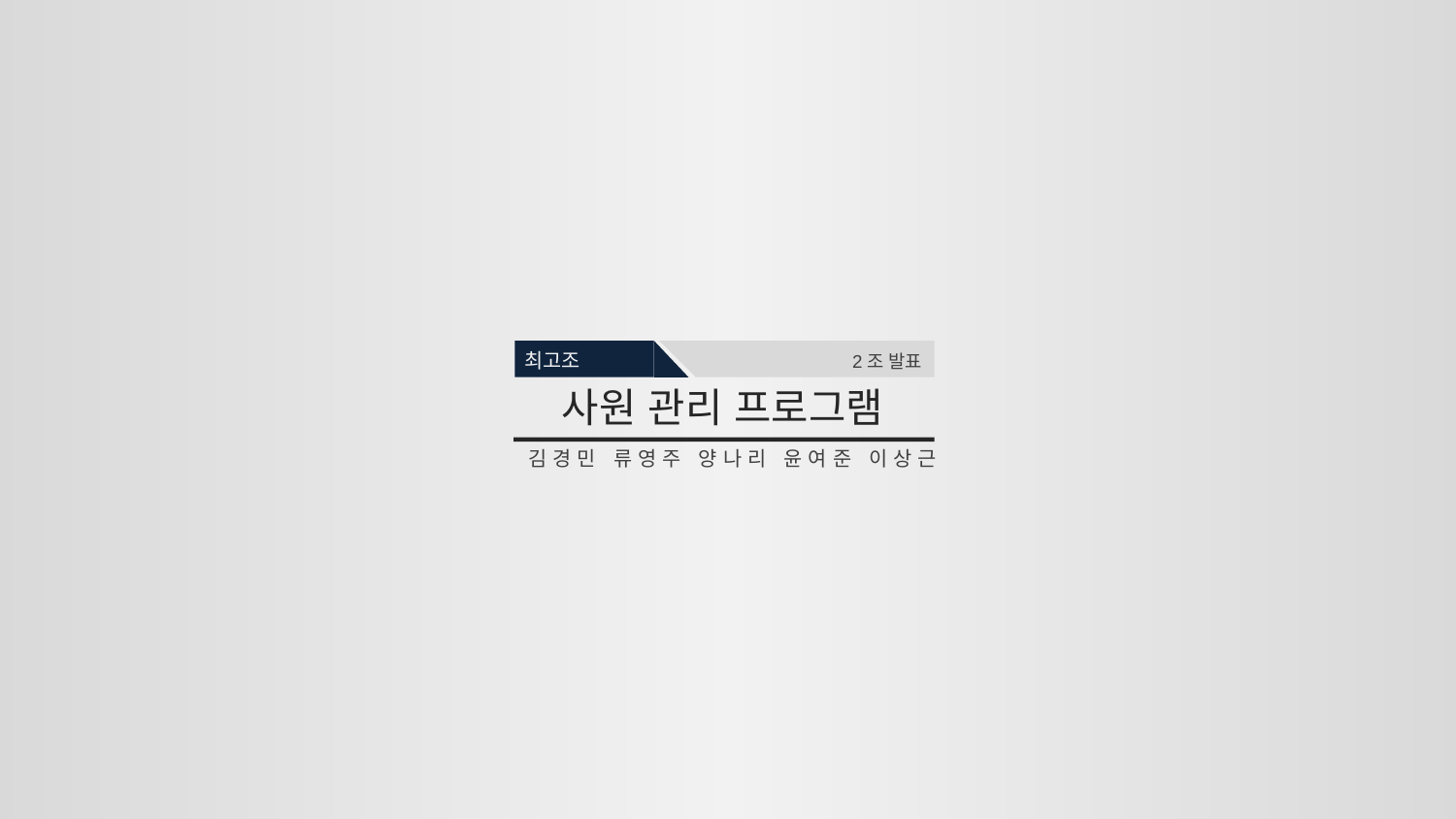

최고조

2조 발표
사원 관리 프로그램

김경민 류영주 양나리 윤여준 이상근